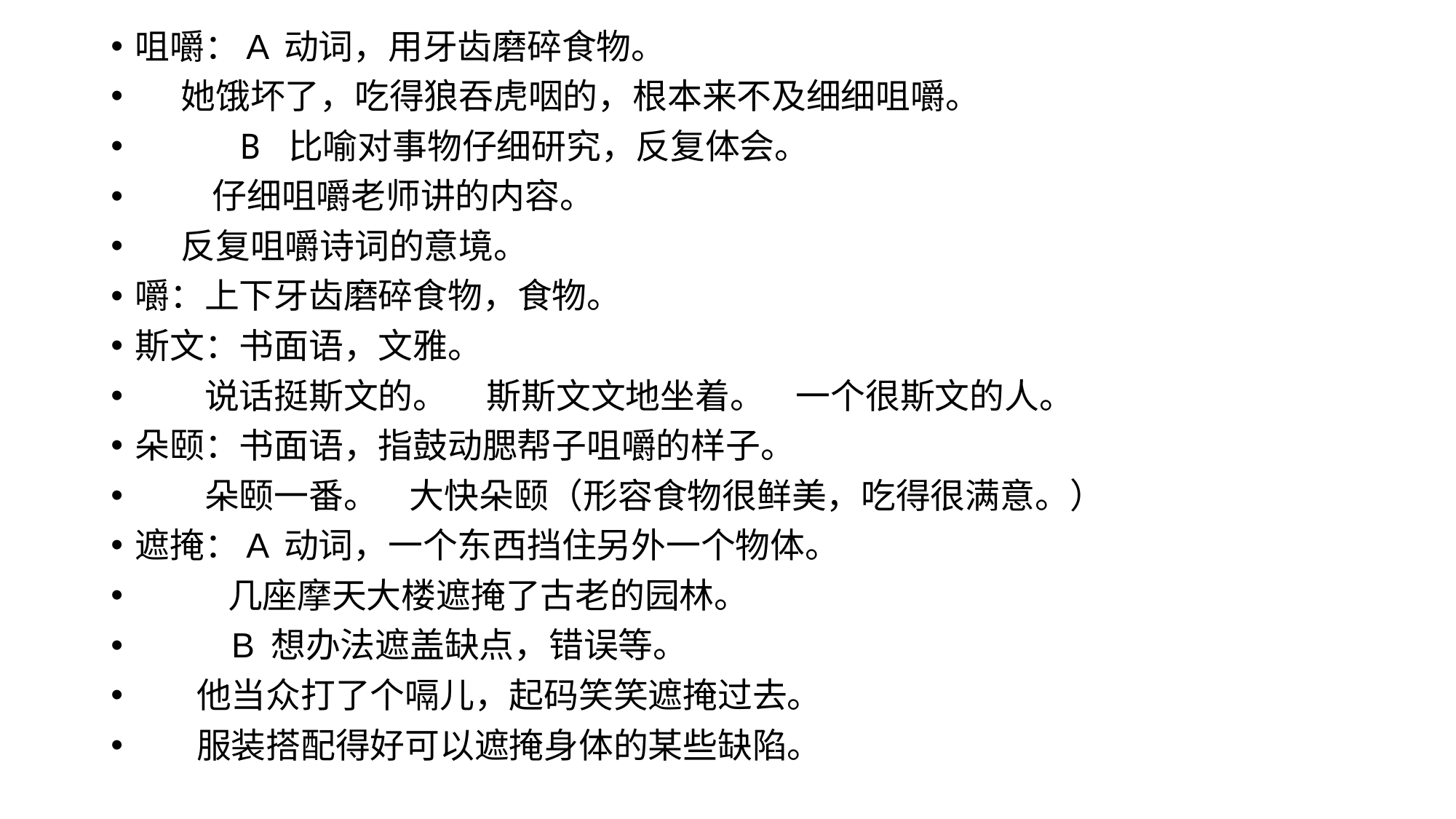

咀嚼：A 动词，用牙齿磨碎食物。
     她饿坏了，吃得狼吞虎咽的，根本来不及细细咀嚼。
     B 比喻对事物仔细研究，反复体会。
         仔细咀嚼老师讲的内容。
     反复咀嚼诗词的意境。
嚼：上下牙齿磨碎食物，食物。
斯文：书面语，文雅。
        说话挺斯文的。     斯斯文文地坐着。    一个很斯文的人。
朵颐：书面语，指鼓动腮帮子咀嚼的样子。
        朵颐一番。    大快朵颐（形容食物很鲜美，吃得很满意。）
遮掩：A 动词，一个东西挡住另外一个物体。
           几座摩天大楼遮掩了古老的园林。
          B 想办法遮盖缺点，错误等。
       他当众打了个嗝儿，起码笑笑遮掩过去。
       服装搭配得好可以遮掩身体的某些缺陷。

#